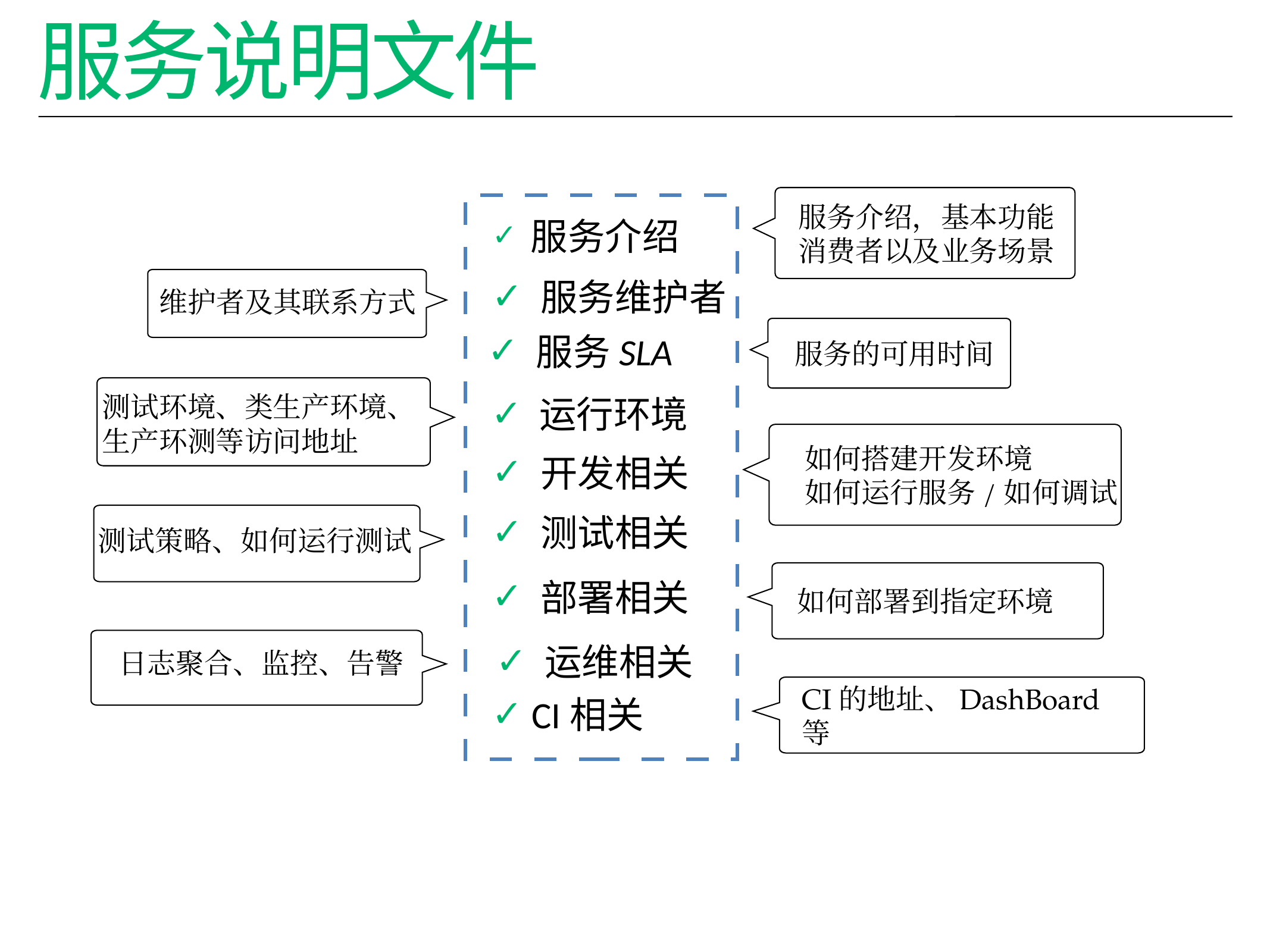

# 服务说明文件
服务介绍，基本功能
消费者以及业务场景

 服务介绍
维护者及其联系方式

 服务维护者
服务的可用时间

 服务SLA
测试环境、类生产环境、生产环测等访问地址

 运行环境
如何搭建开发环境
如何运行服务/如何调试

 开发相关
测试策略、如何运行测试

 测试相关
如何部署到指定环境

 部署相关
日志聚合、监控、告警

 运维相关
CI的地址、DashBoard等

 CI相关
88